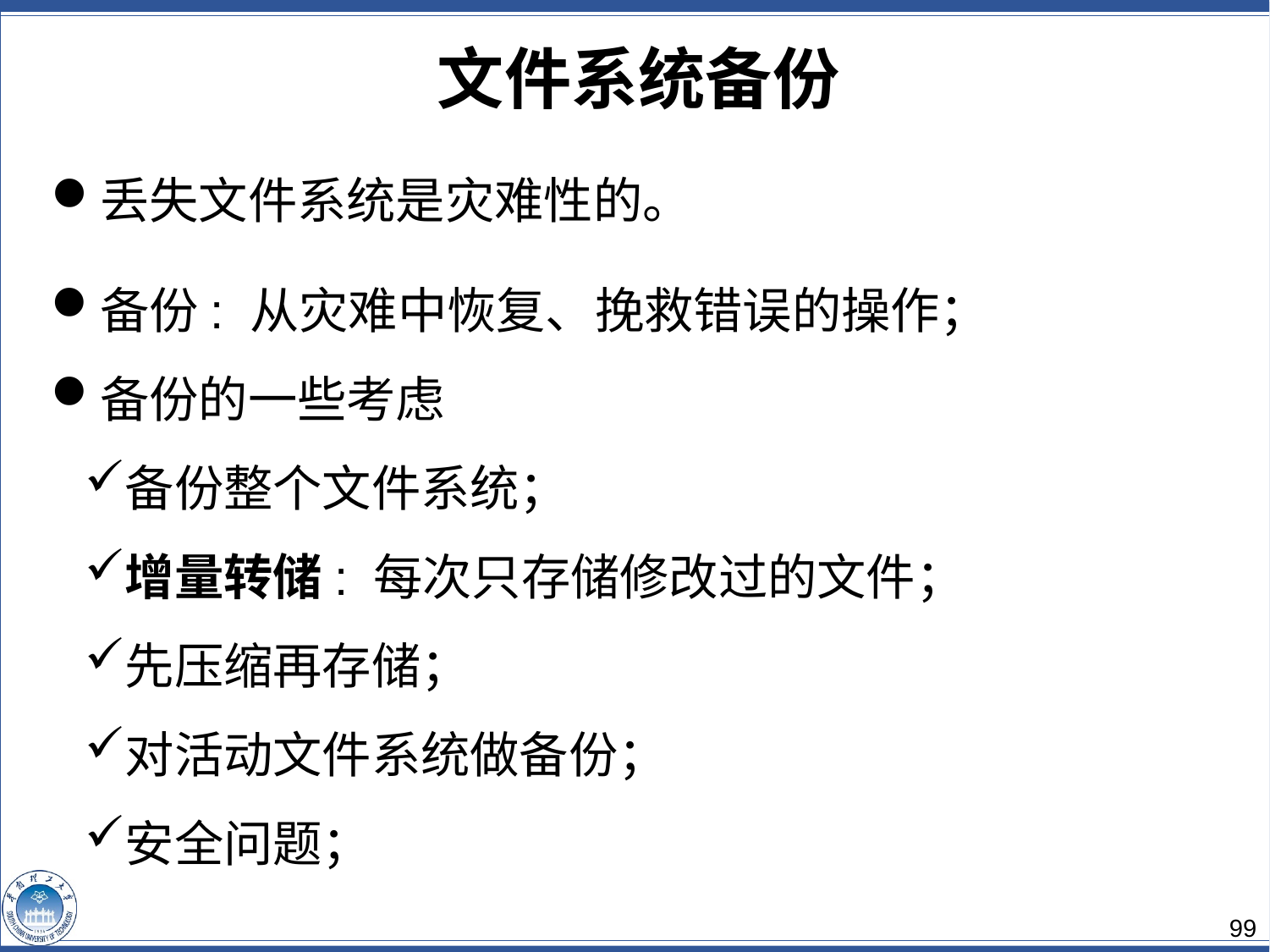

文件系统备份
丢失文件系统是灾难性的。
备份: 从灾难中恢复、挽救错误的操作；
备份的一些考虑
备份整个文件系统；
增量转储: 每次只存储修改过的文件；
先压缩再存储；
对活动文件系统做备份；
安全问题；
99